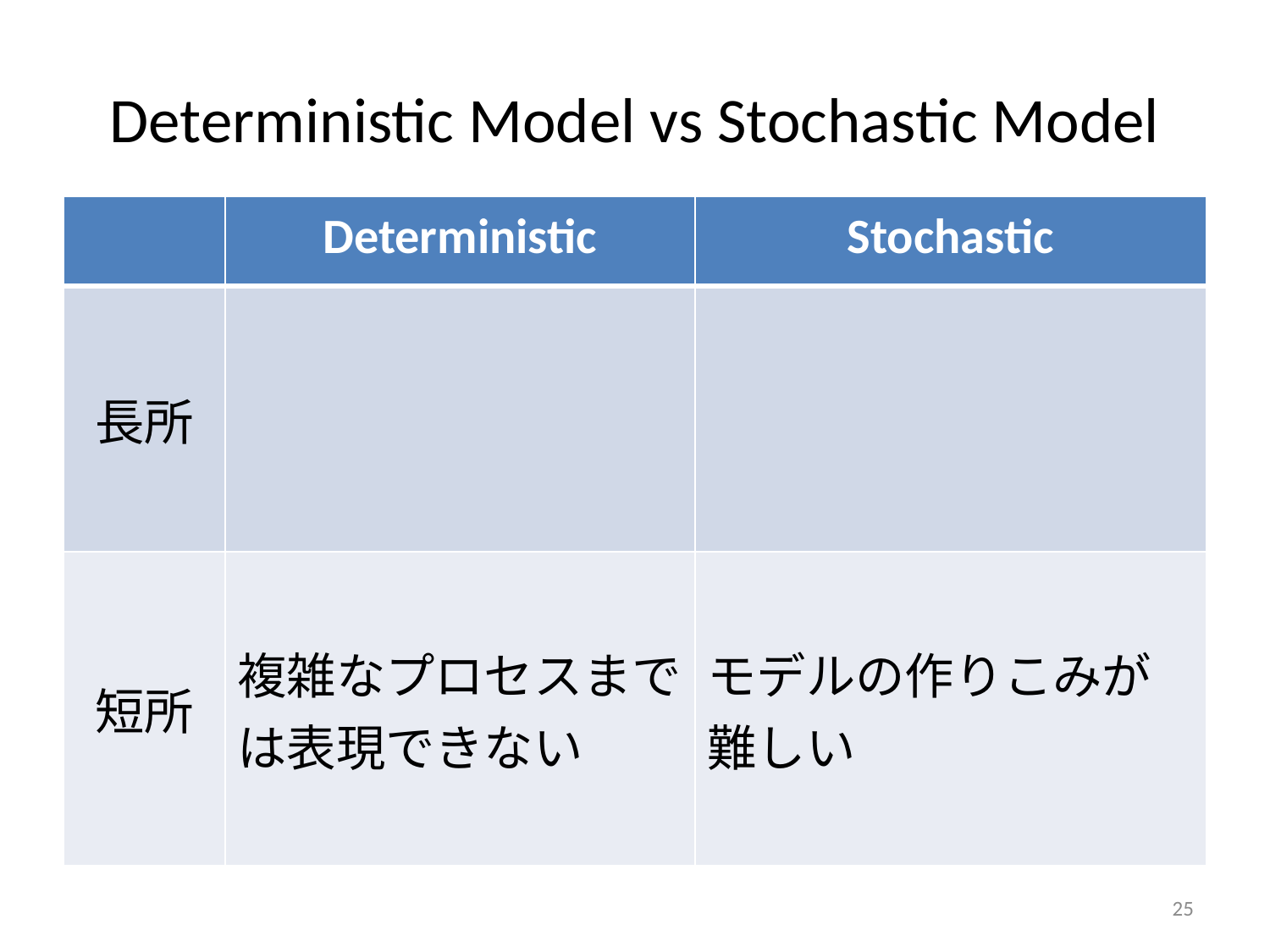

# Deterministic Model vs Stochastic Model
|  | Deterministic | Stochastic |
| --- | --- | --- |
| 長所 |  |  |
| 短所 | 複雑なプロセスまでは表現できない | モデルの作りこみが難しい |
25